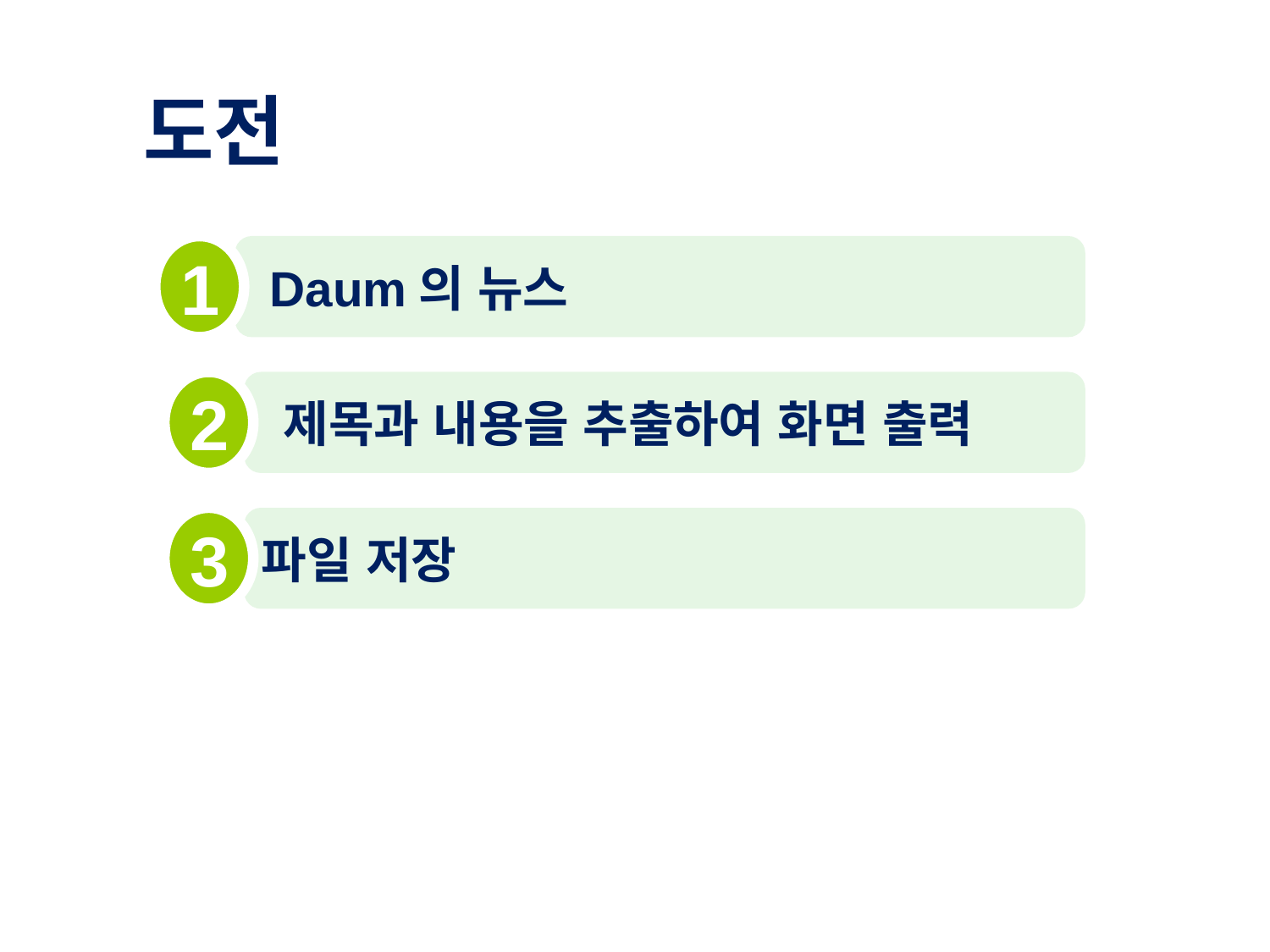

도전
1
  Daum의 뉴스
2
  제목과 내용을 추출하여 화면 출력
3
파일 저장